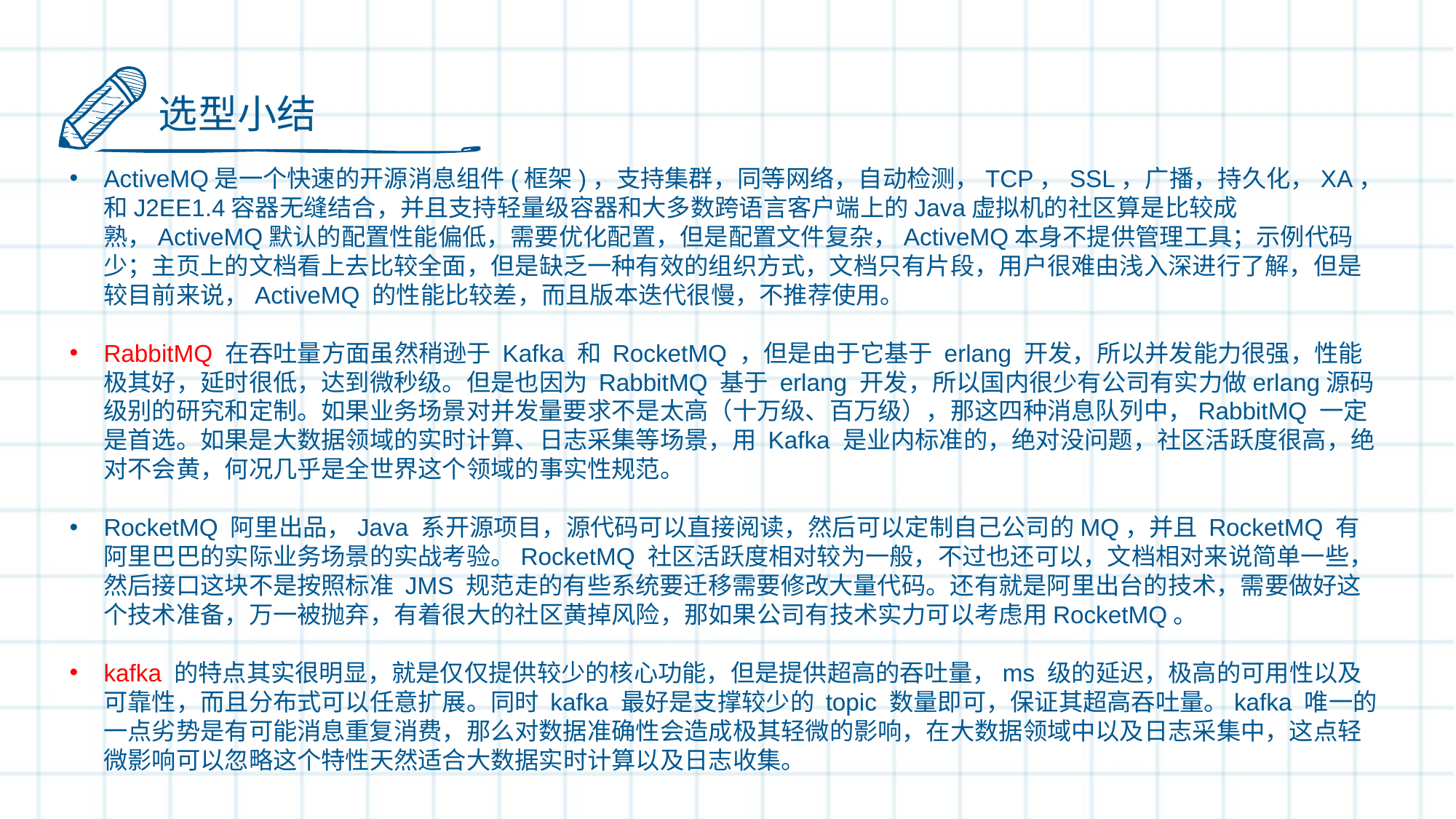

选型小结

ActiveMQ是一个快速的开源消息组件(框架)，支持集群，同等网络，自动检测，TCP，SSL，广播，持久化，XA，和J2EE1.4容器无缝结合，并且支持轻量级容器和大多数跨语言客户端上的Java虚拟机的社区算是比较成熟，ActiveMQ默认的配置性能偏低，需要优化配置，但是配置文件复杂，ActiveMQ本身不提供管理工具；示例代码少；主页上的文档看上去比较全面，但是缺乏一种有效的组织方式，文档只有片段，用户很难由浅入深进行了解，但是较目前来说，ActiveMQ 的性能比较差，而且版本迭代很慢，不推荐使用。

RabbitMQ 在吞吐量方面虽然稍逊于 Kafka 和 RocketMQ ，但是由于它基于 erlang 开发，所以并发能力很强，性能极其好，延时很低，达到微秒级。但是也因为 RabbitMQ 基于 erlang 开发，所以国内很少有公司有实力做erlang源码级别的研究和定制。如果业务场景对并发量要求不是太高（十万级、百万级），那这四种消息队列中，RabbitMQ 一定是首选。如果是大数据领域的实时计算、日志采集等场景，用 Kafka 是业内标准的，绝对没问题，社区活跃度很高，绝对不会黄，何况几乎是全世界这个领域的事实性规范。

RocketMQ 阿里出品，Java 系开源项目，源代码可以直接阅读，然后可以定制自己公司的MQ，并且 RocketMQ 有阿里巴巴的实际业务场景的实战考验。RocketMQ 社区活跃度相对较为一般，不过也还可以，文档相对来说简单一些，然后接口这块不是按照标准 JMS 规范走的有些系统要迁移需要修改大量代码。还有就是阿里出台的技术，需要做好这个技术准备，万一被抛弃，有着很大的社区黄掉风险，那如果公司有技术实力可以考虑用RocketMQ。

kafka 的特点其实很明显，就是仅仅提供较少的核心功能，但是提供超高的吞吐量，ms 级的延迟，极高的可用性以及可靠性，而且分布式可以任意扩展。同时 kafka 最好是支撑较少的 topic 数量即可，保证其超高吞吐量。kafka 唯一的一点劣势是有可能消息重复消费，那么对数据准确性会造成极其轻微的影响，在大数据领域中以及日志采集中，这点轻微影响可以忽略这个特性天然适合大数据实时计算以及日志收集。